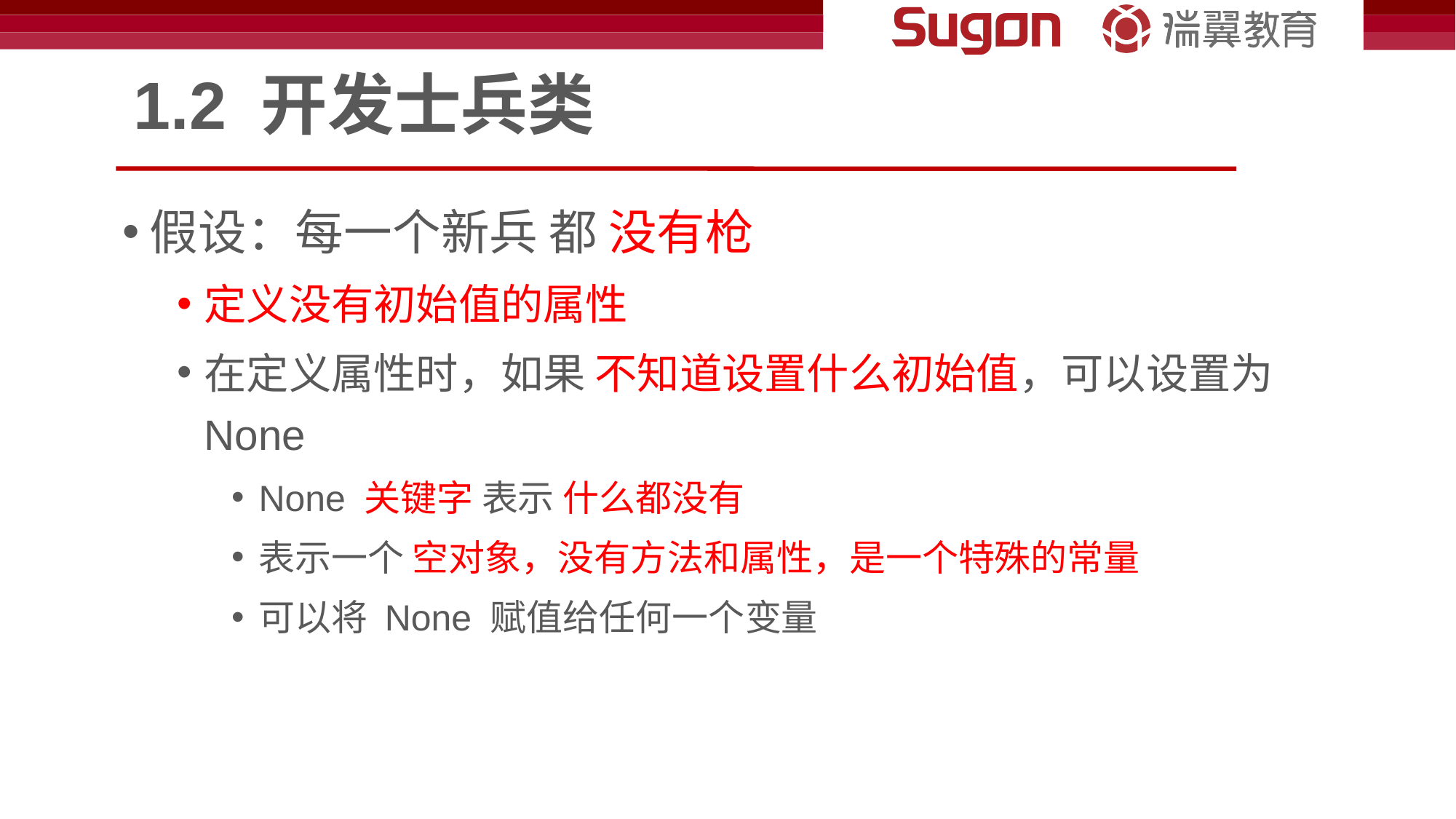

# 1.2 开发士兵类
假设：每一个新兵 都 没有枪
定义没有初始值的属性
在定义属性时，如果 不知道设置什么初始值，可以设置为 None
None 关键字 表示 什么都没有
表示一个 空对象，没有方法和属性，是一个特殊的常量
可以将 None 赋值给任何一个变量